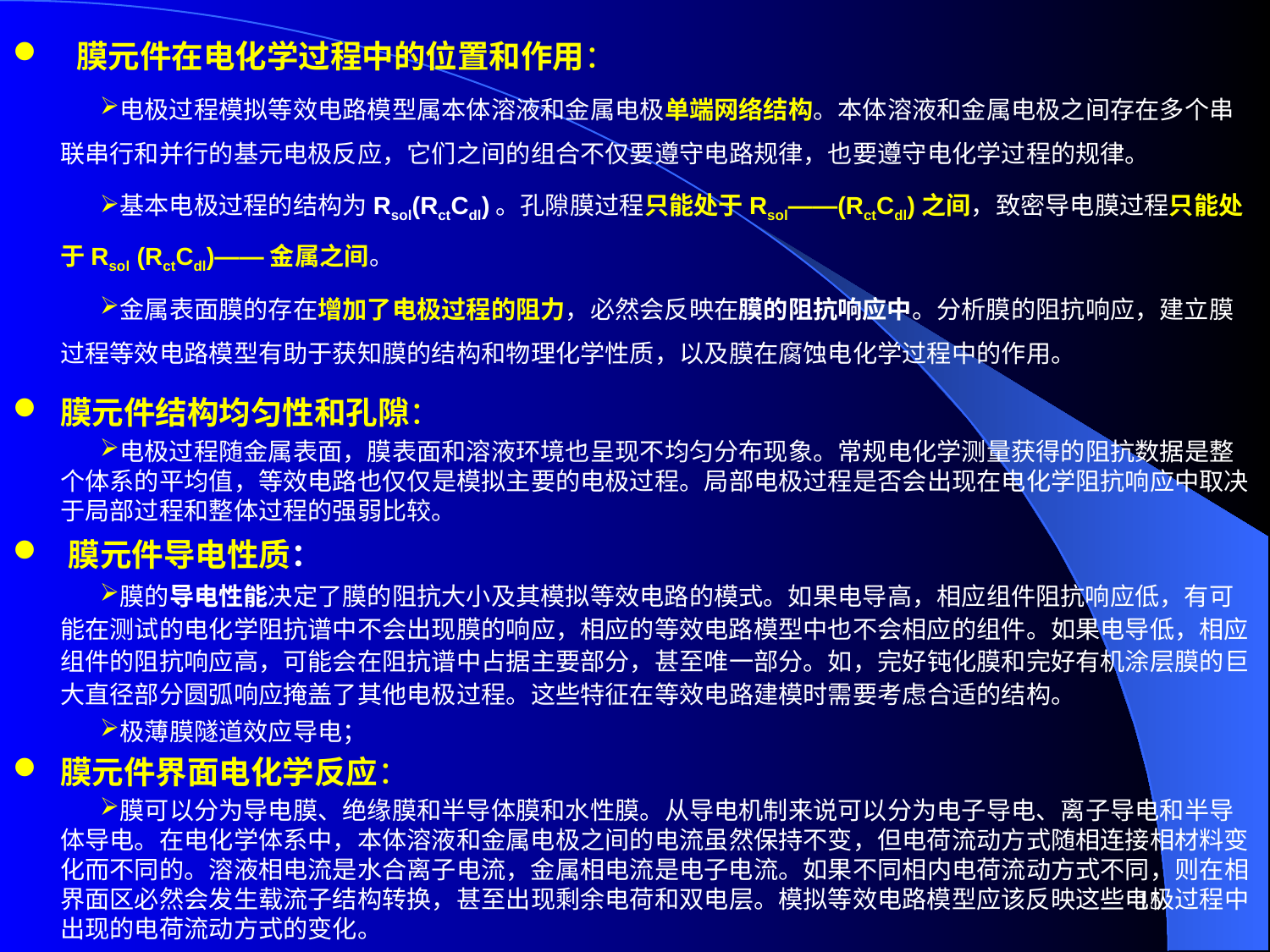

膜元件在电化学过程中的位置和作用：
电极过程模拟等效电路模型属本体溶液和金属电极单端网络结构。本体溶液和金属电极之间存在多个串联串行和并行的基元电极反应，它们之间的组合不仅要遵守电路规律，也要遵守电化学过程的规律。
基本电极过程的结构为Rsol(RctCdl)。孔隙膜过程只能处于Rsol——(RctCdl)之间，致密导电膜过程只能处于Rsol (RctCdl)——金属之间。
金属表面膜的存在增加了电极过程的阻力，必然会反映在膜的阻抗响应中。分析膜的阻抗响应，建立膜过程等效电路模型有助于获知膜的结构和物理化学性质，以及膜在腐蚀电化学过程中的作用。
膜元件结构均匀性和孔隙：
电极过程随金属表面，膜表面和溶液环境也呈现不均匀分布现象。常规电化学测量获得的阻抗数据是整个体系的平均值，等效电路也仅仅是模拟主要的电极过程。局部电极过程是否会出现在电化学阻抗响应中取决于局部过程和整体过程的强弱比较。
膜元件导电性质：
膜的导电性能决定了膜的阻抗大小及其模拟等效电路的模式。如果电导高，相应组件阻抗响应低，有可能在测试的电化学阻抗谱中不会出现膜的响应，相应的等效电路模型中也不会相应的组件。如果电导低，相应组件的阻抗响应高，可能会在阻抗谱中占据主要部分，甚至唯一部分。如，完好钝化膜和完好有机涂层膜的巨大直径部分圆弧响应掩盖了其他电极过程。这些特征在等效电路建模时需要考虑合适的结构。
极薄膜隧道效应导电；
膜元件界面电化学反应：
膜可以分为导电膜、绝缘膜和半导体膜和水性膜。从导电机制来说可以分为电子导电、离子导电和半导体导电。在电化学体系中，本体溶液和金属电极之间的电流虽然保持不变，但电荷流动方式随相连接相材料变化而不同的。溶液相电流是水合离子电流，金属相电流是电子电流。如果不同相内电荷流动方式不同，则在相界面区必然会发生载流子结构转换，甚至出现剩余电荷和双电层。模拟等效电路模型应该反映这些电极过程中出现的电荷流动方式的变化。
15